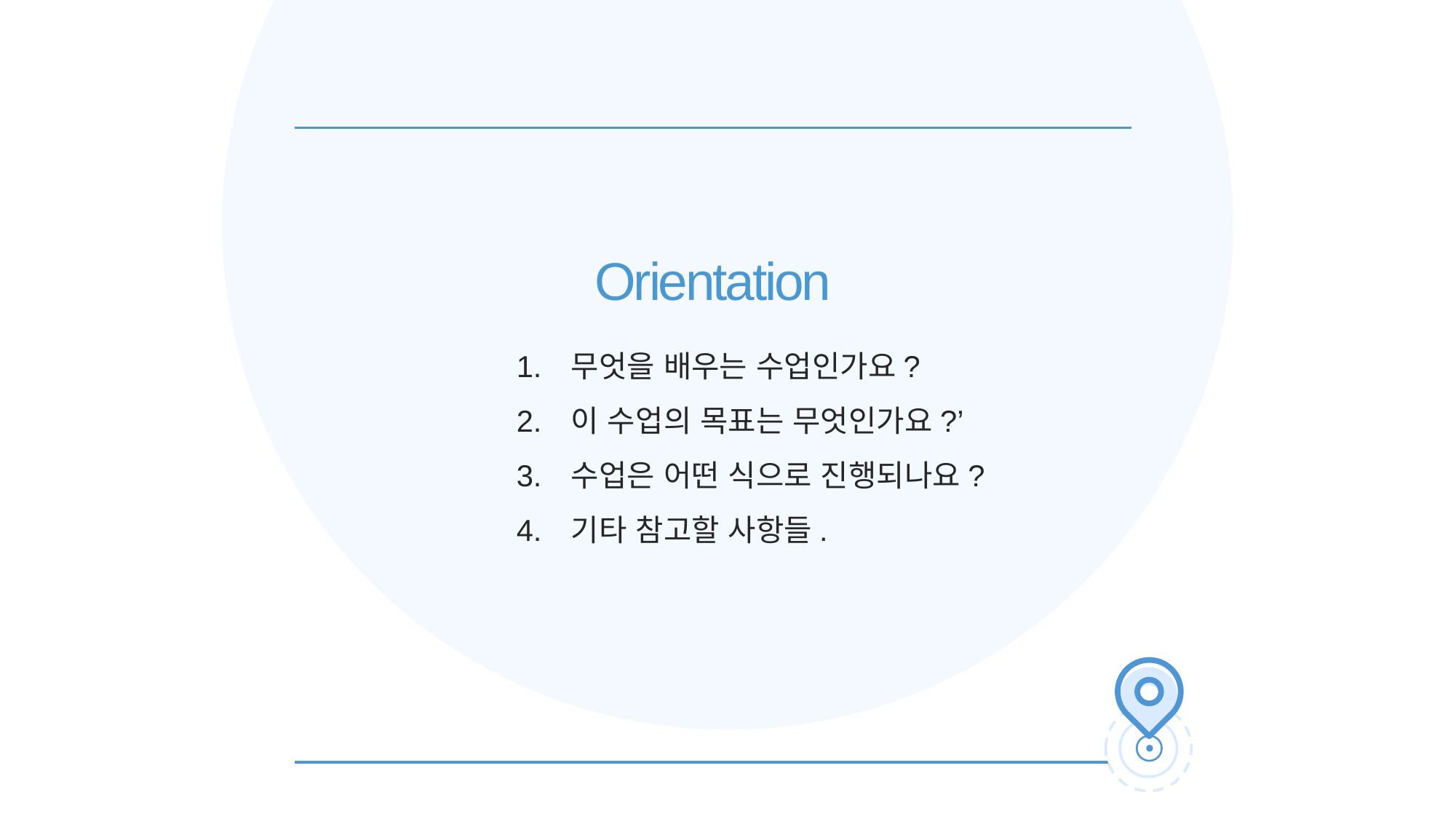

Orientation
무엇을 배우는 수업인가요?
이 수업의 목표는 무엇인가요?’
수업은 어떤 식으로 진행되나요?
기타 참고할 사항들.